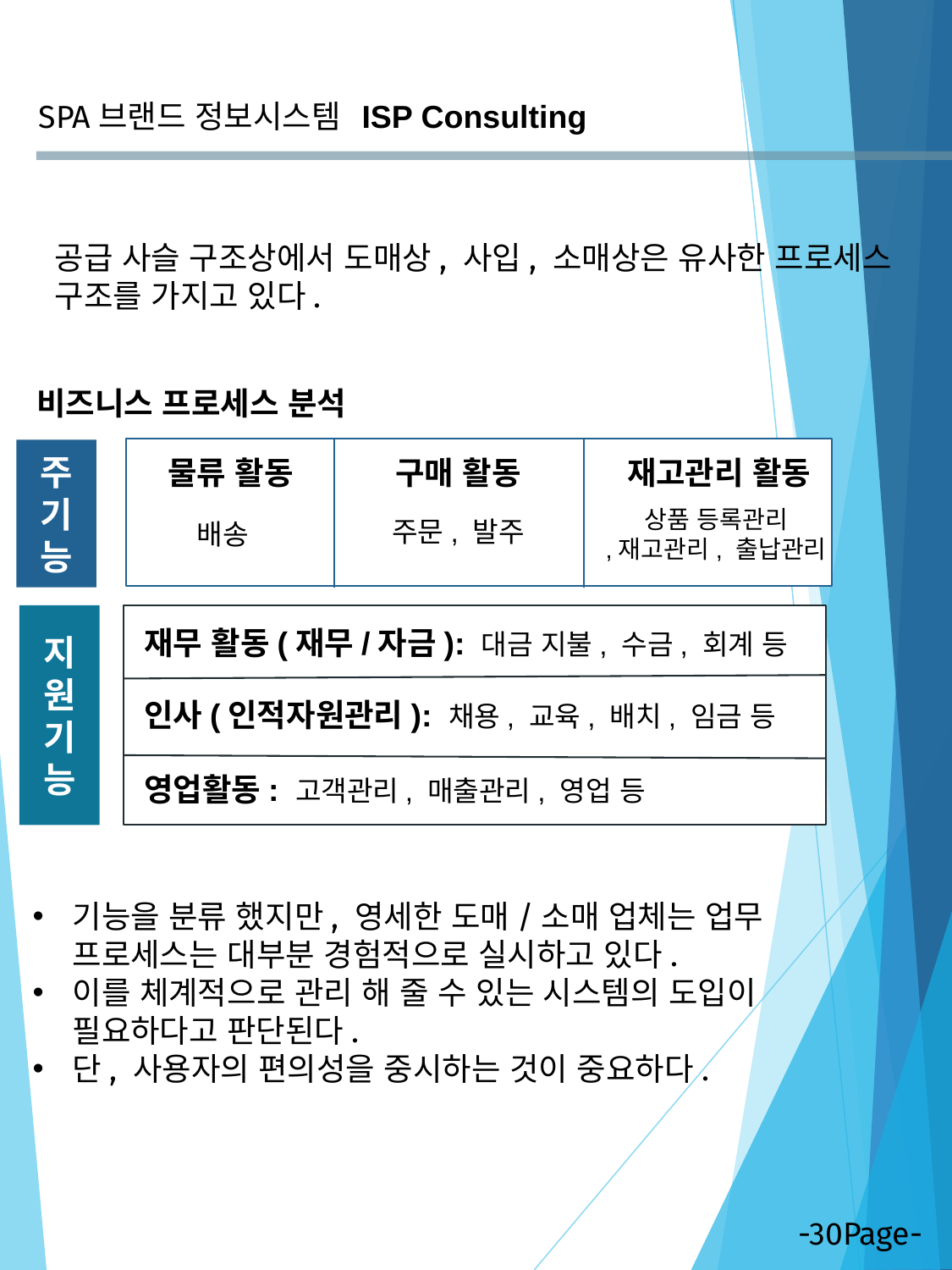

SPA브랜드 정보시스템
ISP Consulting
공급 사슬 구조상에서 도매상, 사입, 소매상은 유사한 프로세스
구조를 가지고 있다.

비즈니스 프로세스 분석

주
기
능
물류 활동
구매 활동
재고관리 활동
상품 등록관리
,재고관리, 출납관리
주문, 발주
배송
지
원
기
능

재무 활동(재무/자금): 대금 지불, 수금, 회계 등
인사(인적자원관리): 채용, 교육, 배치, 임금 등
영업활동: 고객관리, 매출관리, 영업 등
기능을 분류 했지만, 영세한 도매/소매 업체는 업무 프로세스는 대부분 경험적으로 실시하고 있다.
이를 체계적으로 관리 해 줄 수 있는 시스템의 도입이 필요하다고 판단된다.
단, 사용자의 편의성을 중시하는 것이 중요하다.
-30Page-